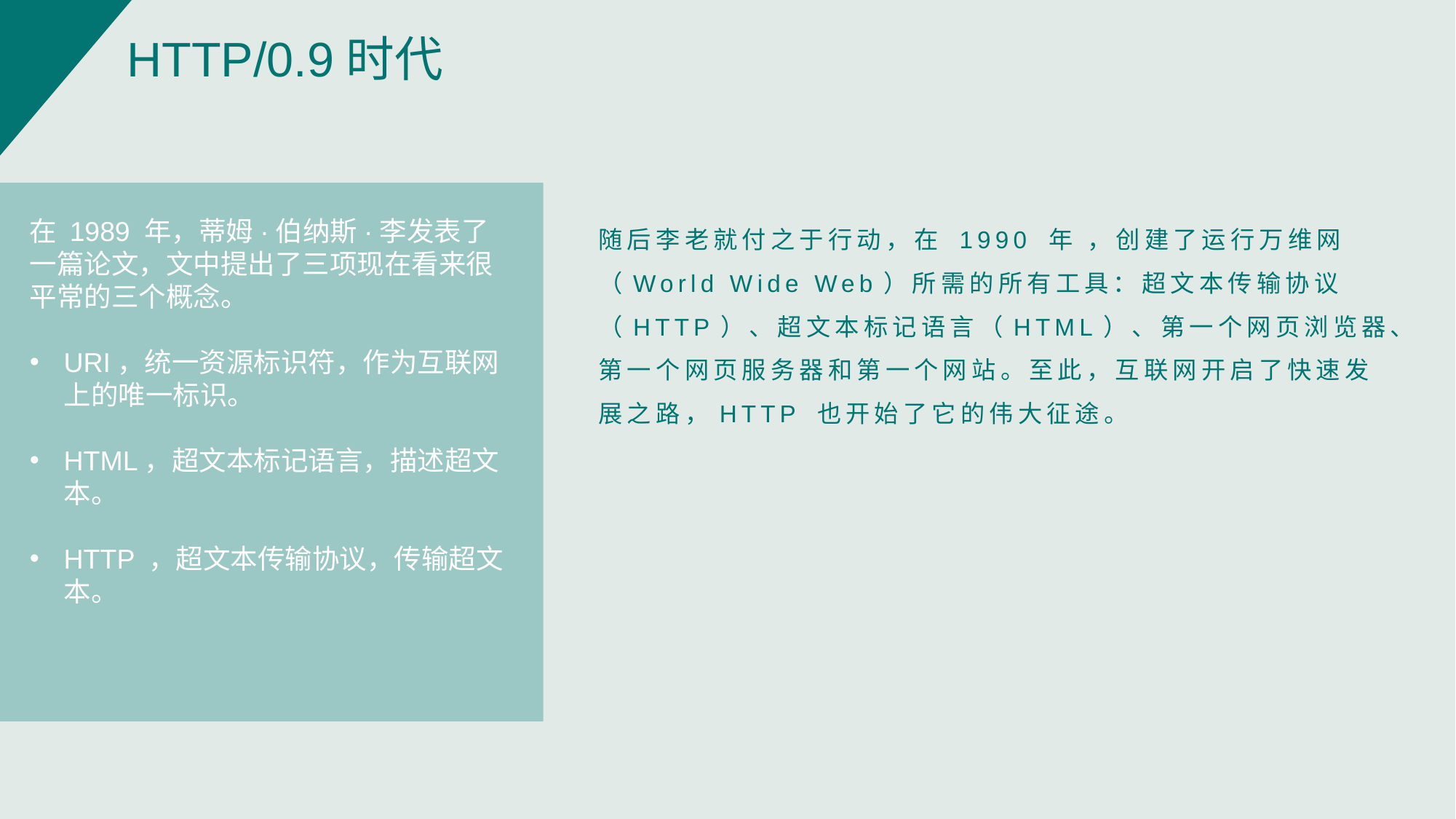

HTTP/0.9时代

随后李老就付之于行动，在 1990 年 ，创建了运行万维网（World Wide Web）所需的所有工具：超文本传输协议（HTTP）、超文本标记语言（HTML）、第一个网页浏览器、第一个网页服务器和第一个网站。至此，互联网开启了快速发展之路，HTTP 也开始了它的伟大征途。
在 1989 年，蒂姆·伯纳斯·李发表了一篇论文，文中提出了三项现在看来很平常的三个概念。

URI，统一资源标识符，作为互联网上的唯一标识。

HTML，超文本标记语言，描述超文本。

HTTP ，超文本传输协议，传输超文本。